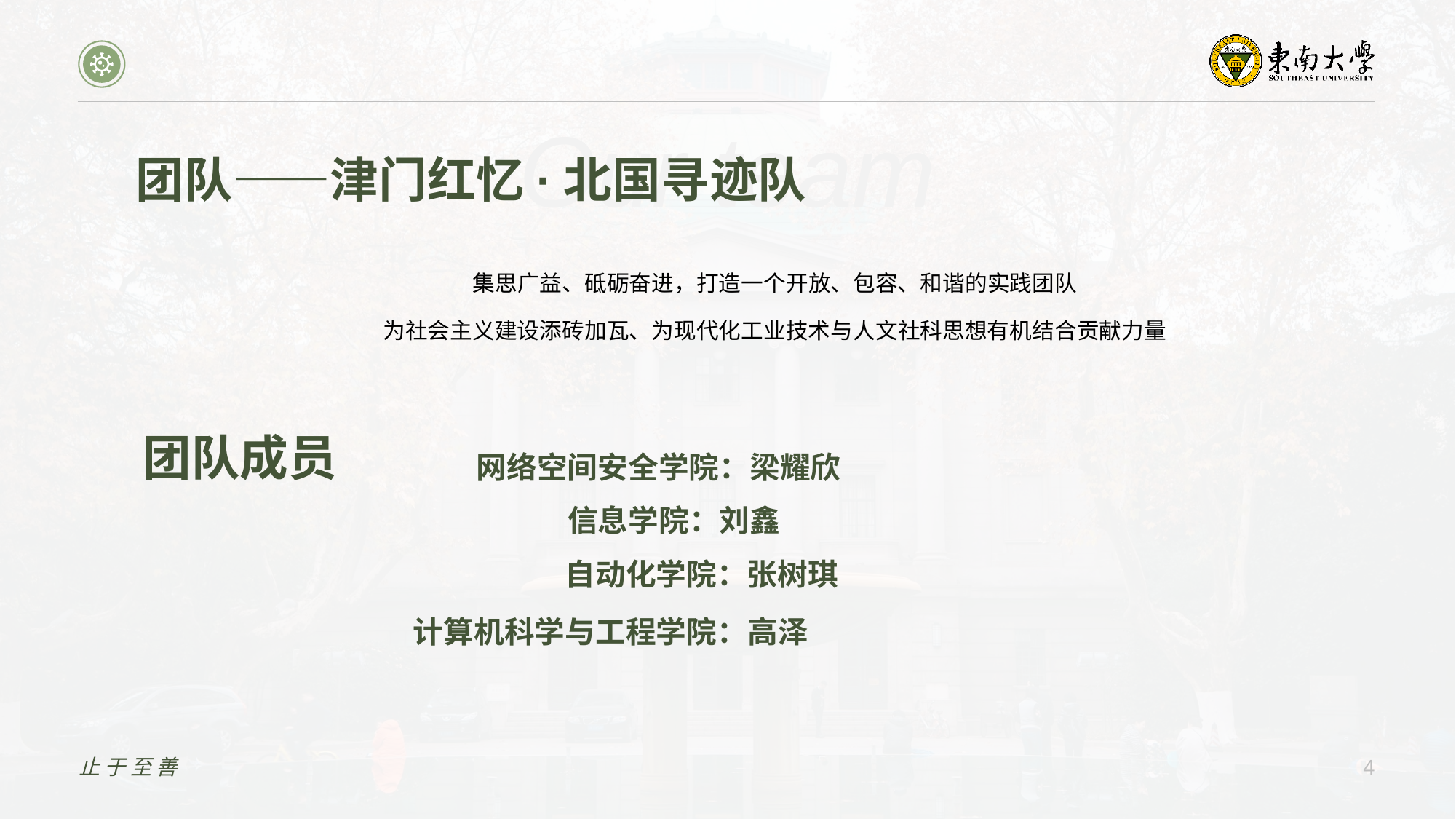

团队——津门红忆·北国寻迹队
集思广益、砥砺奋进，打造一个开放、包容、和谐的实践团队
为社会主义建设添砖加瓦、为现代化工业技术与人文社科思想有机结合贡献力量
团队成员
网络空间安全学院：梁耀欣
信息学院：刘鑫
自动化学院：张树琪
计算机科学与工程学院：高泽
止于至善
4